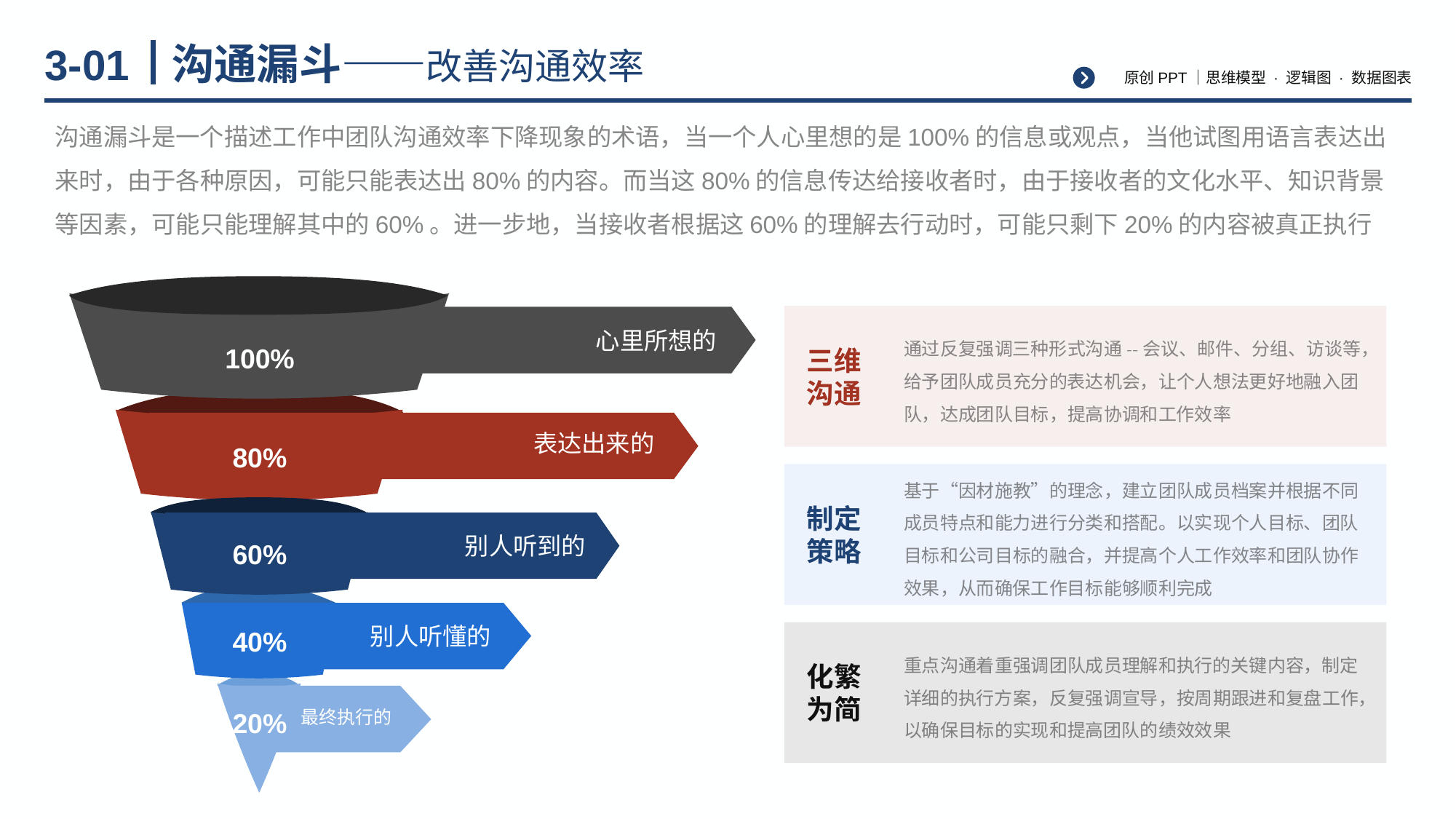

# 沟通漏斗——改善沟通效率
3-01
沟通漏斗是一个描述工作中团队沟通效率下降现象的术语，当一个人心里想的是100%的信息或观点，当他试图用语言表达出来时，由于各种原因，可能只能表达出80%的内容。而当这80%的信息传达给接收者时，由于接收者的文化水平、知识背景等因素，可能只能理解其中的60%。进一步地，当接收者根据这60%的理解去行动时，可能只剩下20%的内容被真正执行

心里所想的
100%

表达出来的
80%

别人听到的
60%

别人听懂的
40%

最终执行的
20%

通过反复强调三种形式沟通--会议、邮件、分组、访谈等，给予团队成员充分的表达机会，让个人想法更好地融入团队，达成团队目标，提高协调和工作效率
三维
沟通
基于“因材施教”的理念，建立团队成员档案并根据不同成员特点和能力进行分类和搭配。以实现个人目标、团队目标和公司目标的融合，并提高个人工作效率和团队协作效果，从而确保工作目标能够顺利完成

制定
策略

重点沟通着重强调团队成员理解和执行的关键内容，制定详细的执行方案，反复强调宣导，按周期跟进和复盘工作，以确保目标的实现和提高团队的绩效效果
化繁为简